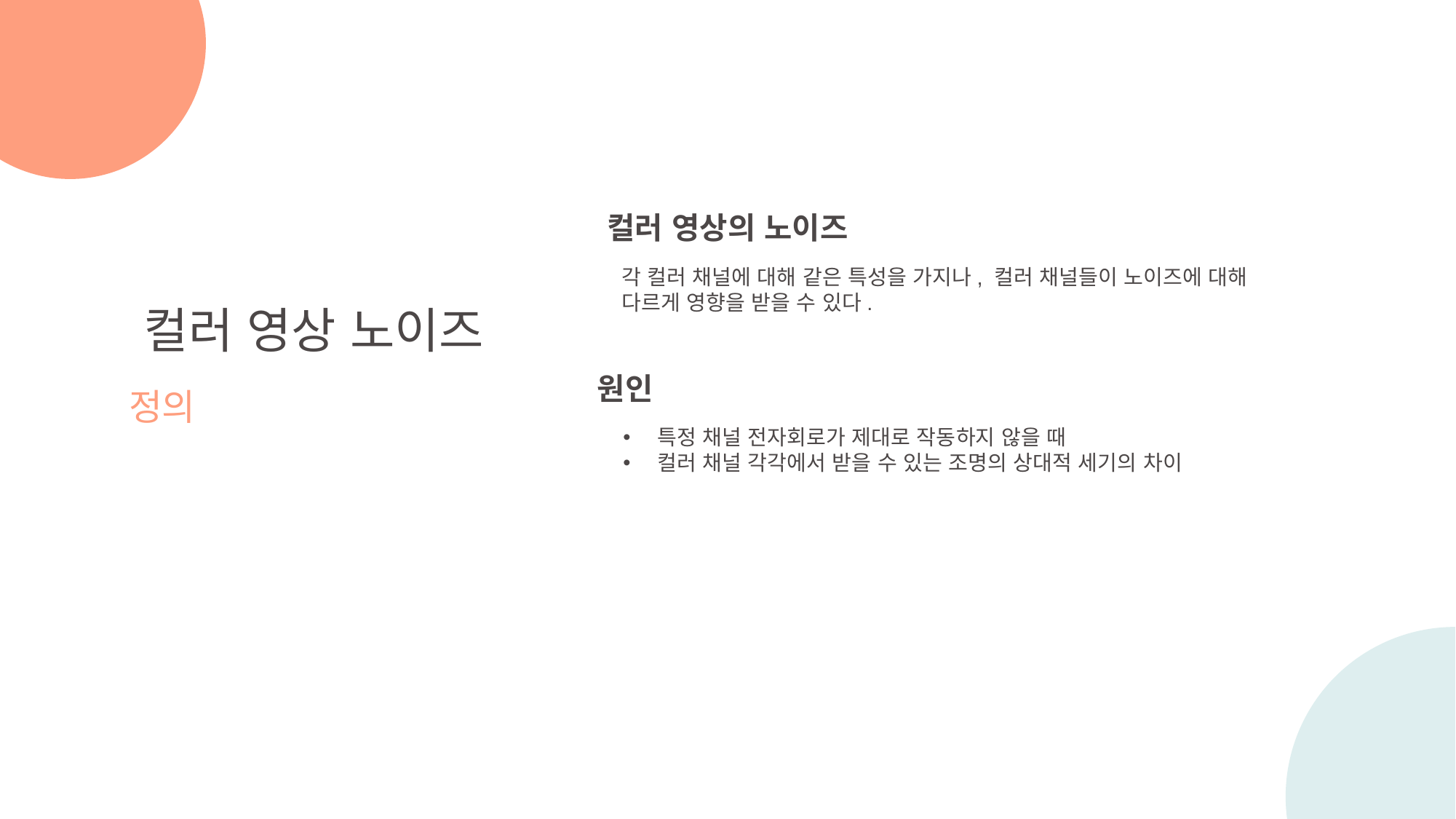

컬러 영상의 노이즈
각 컬러 채널에 대해 같은 특성을 가지나, 컬러 채널들이 노이즈에 대해
다르게 영향을 받을 수 있다.
컬러 영상 노이즈
정의
원인
특정 채널 전자회로가 제대로 작동하지 않을 때
컬러 채널 각각에서 받을 수 있는 조명의 상대적 세기의 차이